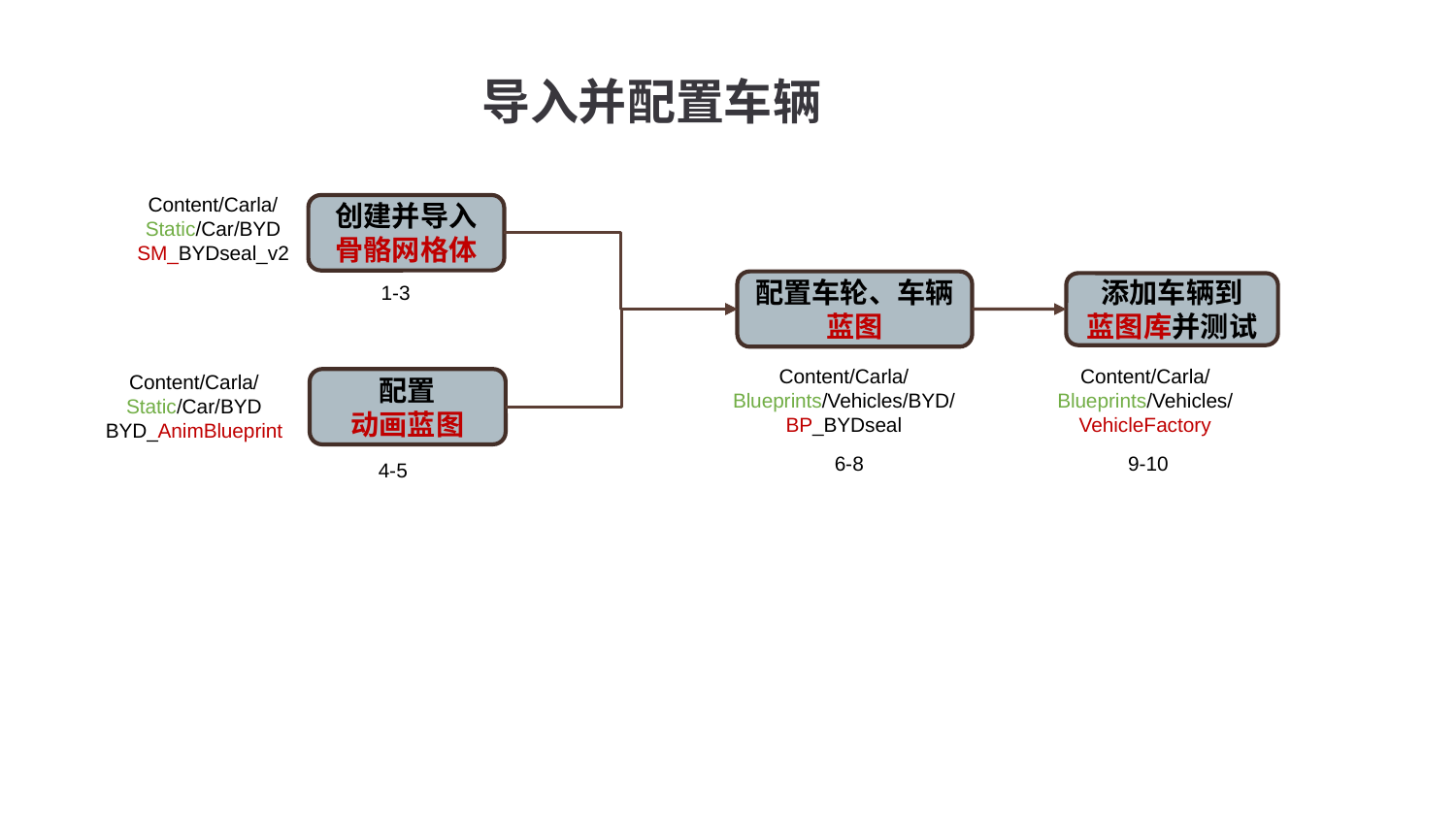

导入并配置车辆
Content/Carla/
Static/Car/BYD
SM_BYDseal_v2
创建并导入骨骼网格体
配置车轮、车辆蓝图
1-3
添加车辆到
蓝图库并测试
Content/Carla/
Blueprints/Vehicles/BYD/
BP_BYDseal
Content/Carla/
Blueprints/Vehicles/
VehicleFactory
Content/Carla/
Static/Car/BYD
BYD_AnimBlueprint
配置
动画蓝图
9-10
6-8
4-5